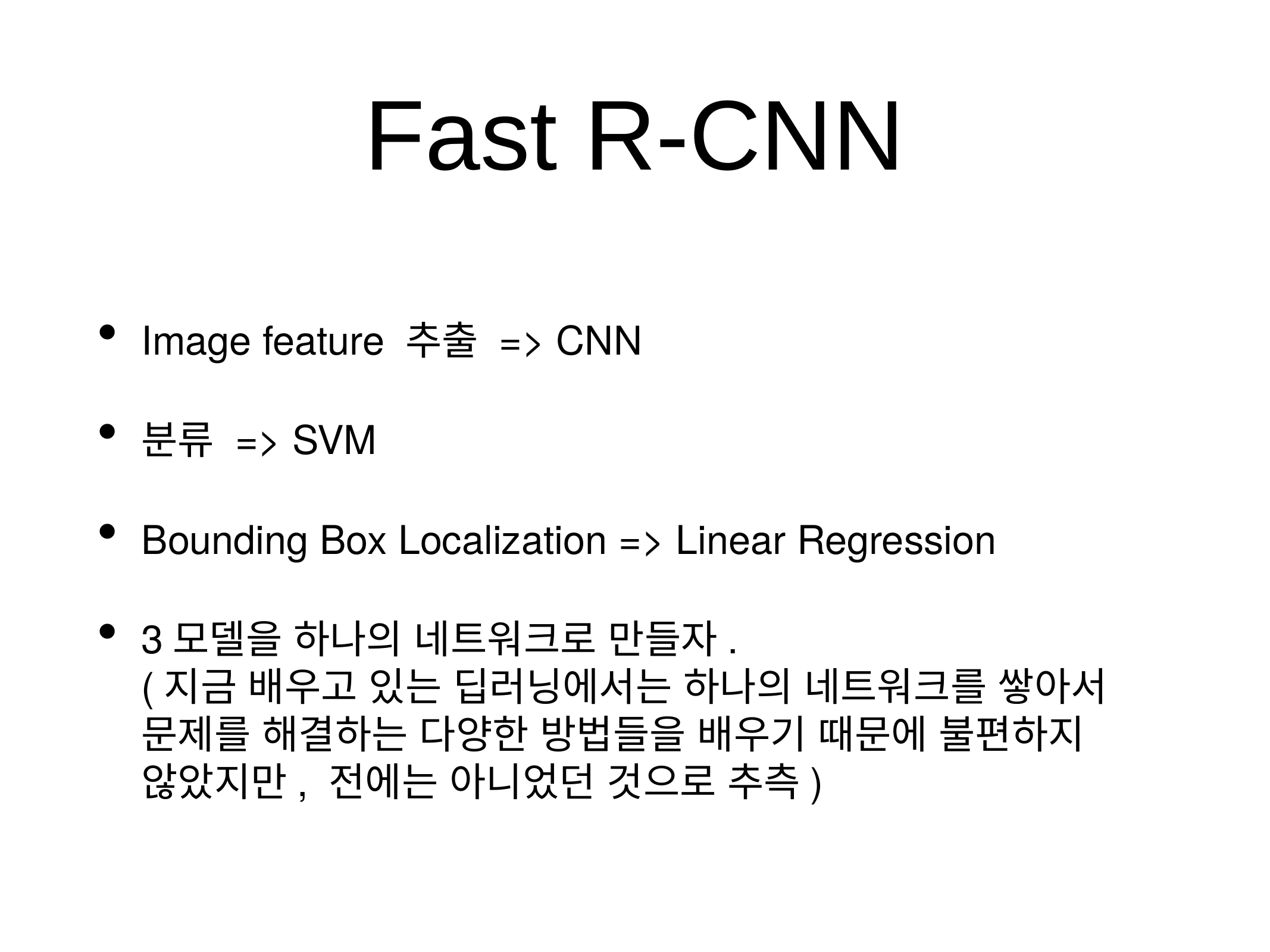

# Fast R-CNN
Image feature 추출 => CNN
분류 => SVM
Bounding Box Localization => Linear Regression
3모델을 하나의 네트워크로 만들자.
(지금 배우고 있는 딥러닝에서는 하나의 네트워크를 쌓아서 문제를 해결하는 다양한 방법들을 배우기 때문에 불편하지 않았지만, 전에는 아니었던 것으로 추측)